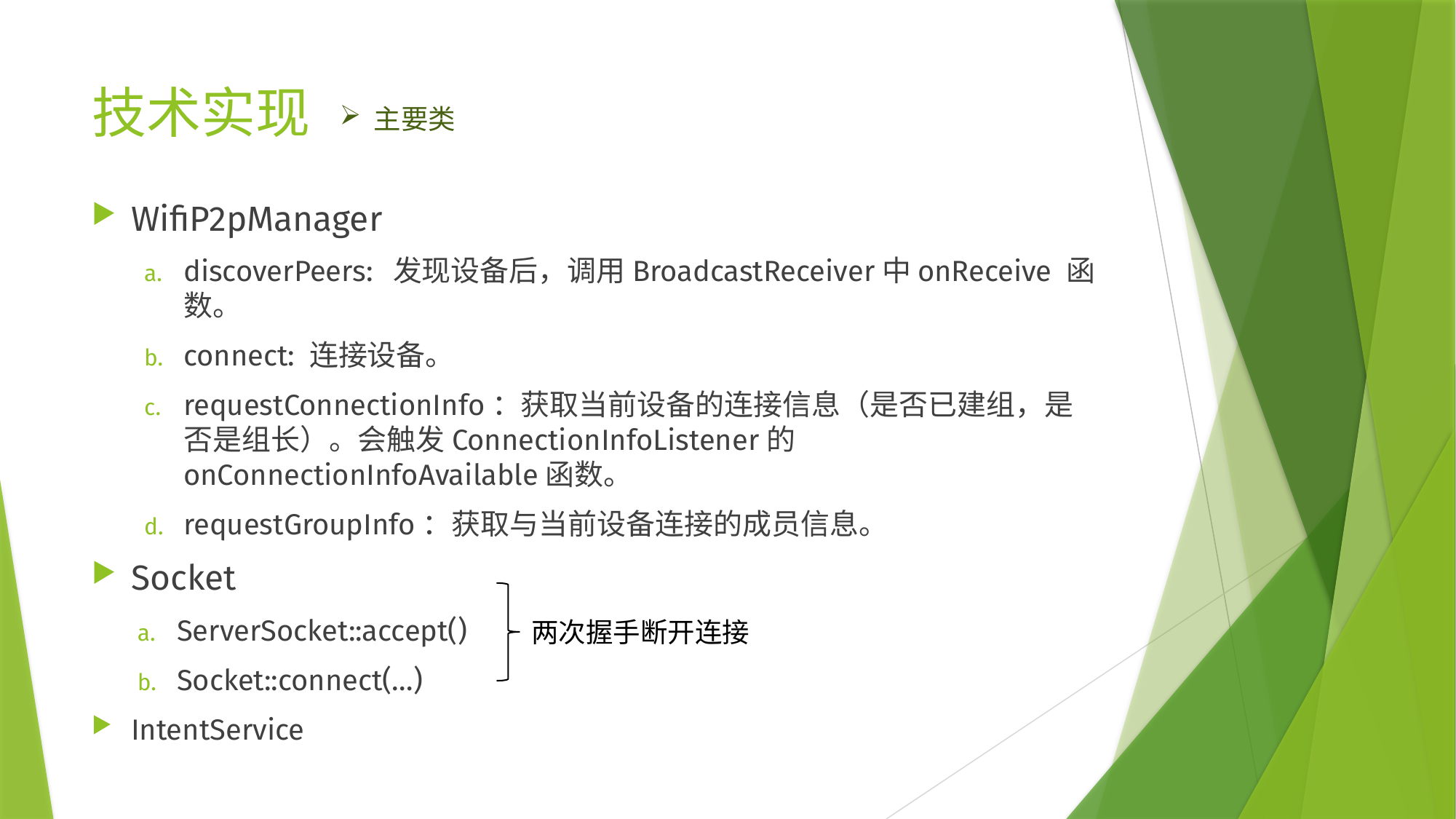

# 技术实现
主要类
WifiP2pManager
discoverPeers:	发现设备后，调用BroadcastReceiver中onReceive 函数。
connect: 连接设备。
requestConnectionInfo：获取当前设备的连接信息（是否已建组，是否是组长）。会触发ConnectionInfoListener的onConnectionInfoAvailable函数。
requestGroupInfo：获取与当前设备连接的成员信息。
Socket
ServerSocket::accept()
Socket::connect(…)
IntentService

两次握手断开连接